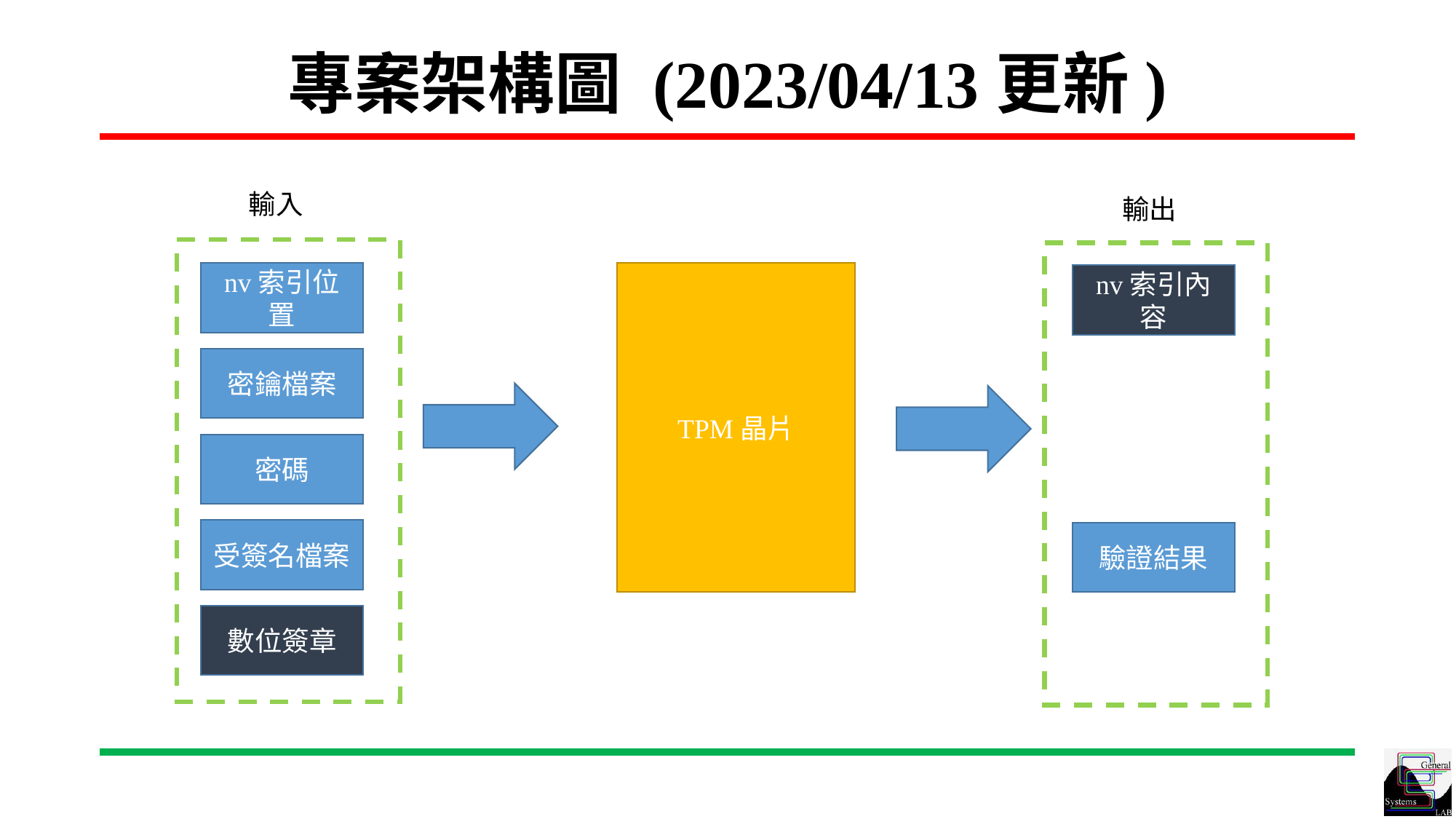

# 專案架構圖 (2023/04/13更新)
輸入
輸出

nv索引位置
TPM晶片
nv索引內容
密鑰檔案

密碼
受簽名檔案
驗證結果
數位簽章